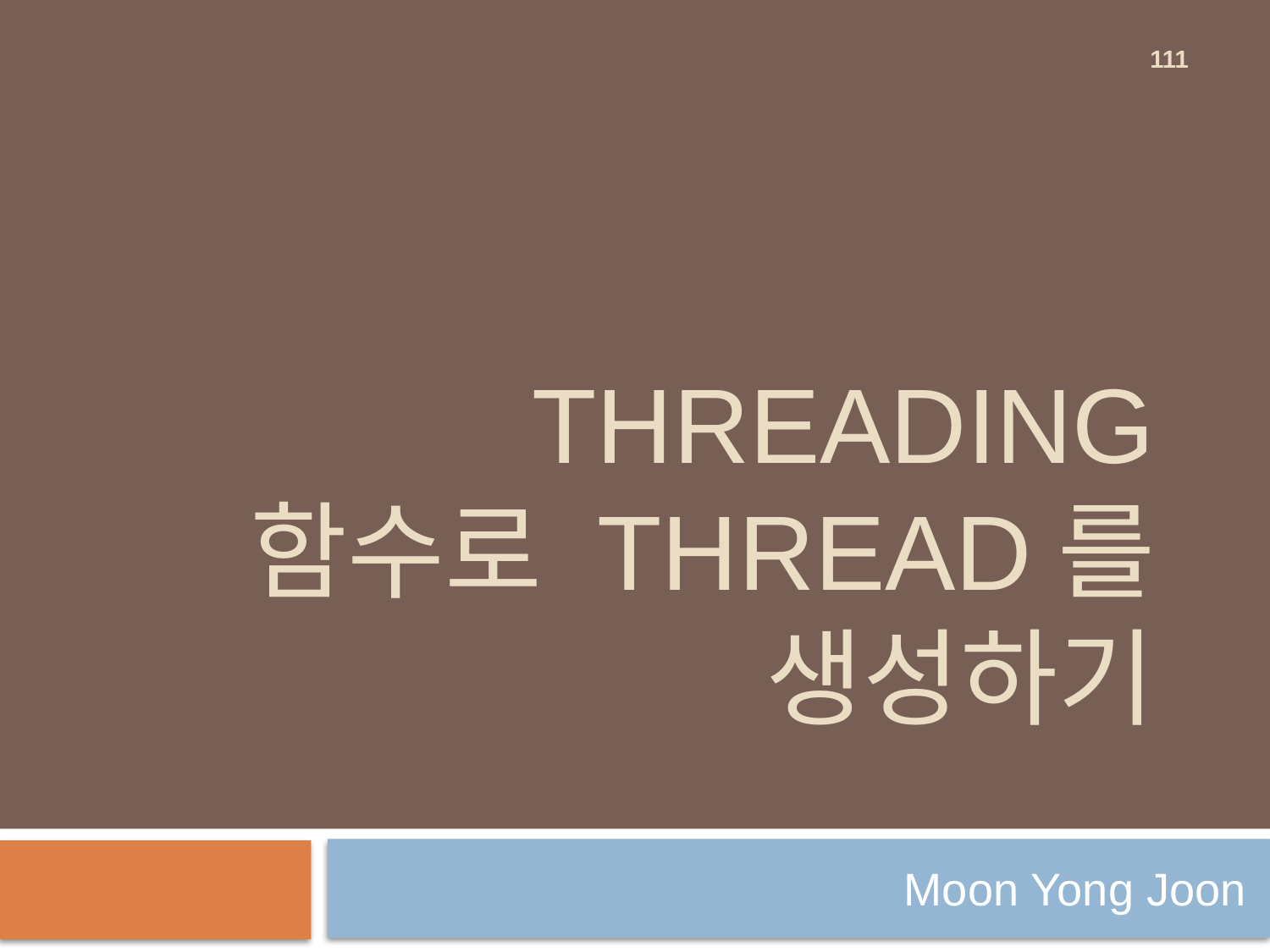

111
# Threading 함수로 Thread를 생성하기
Moon Yong Joon